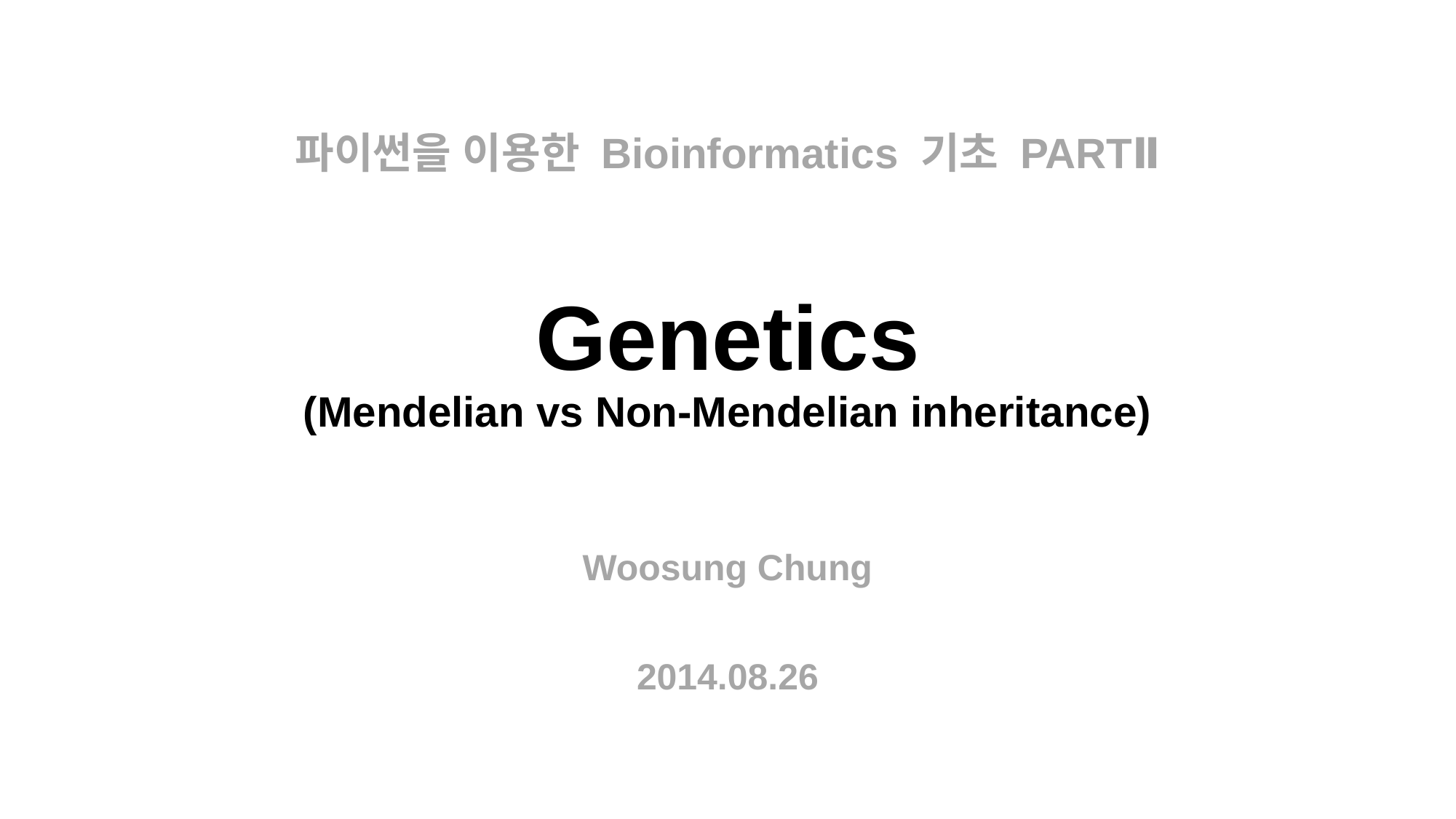

파이썬을 이용한 Bioinformatics 기초 PARTⅡ
# Genetics (Mendelian vs Non-Mendelian inheritance)
Woosung Chung

2014.08.26